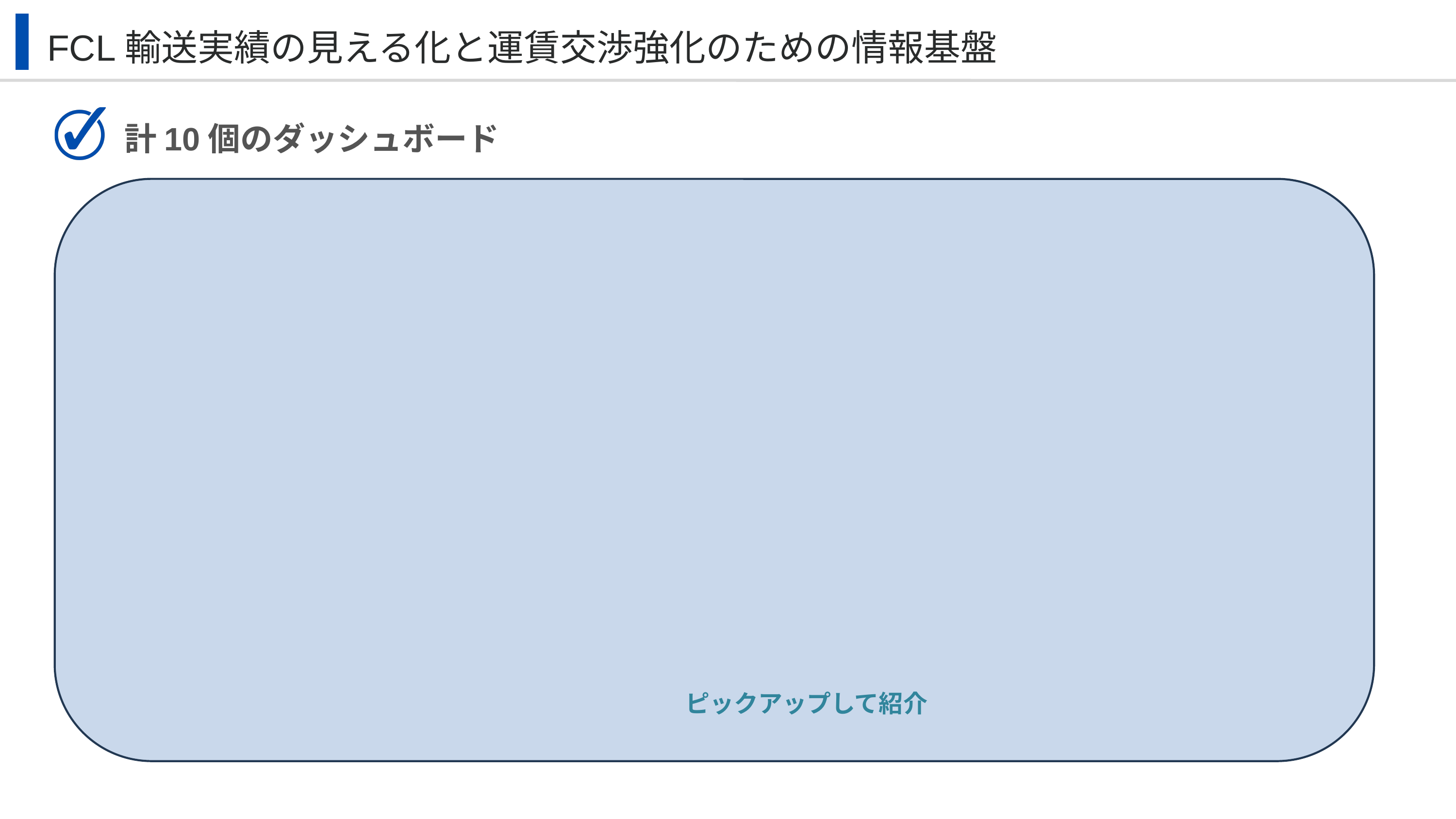

FCL輸送実績の見える化と運賃交渉強化のための情報基盤

計10個のダッシュボード

ピックアップして紹介